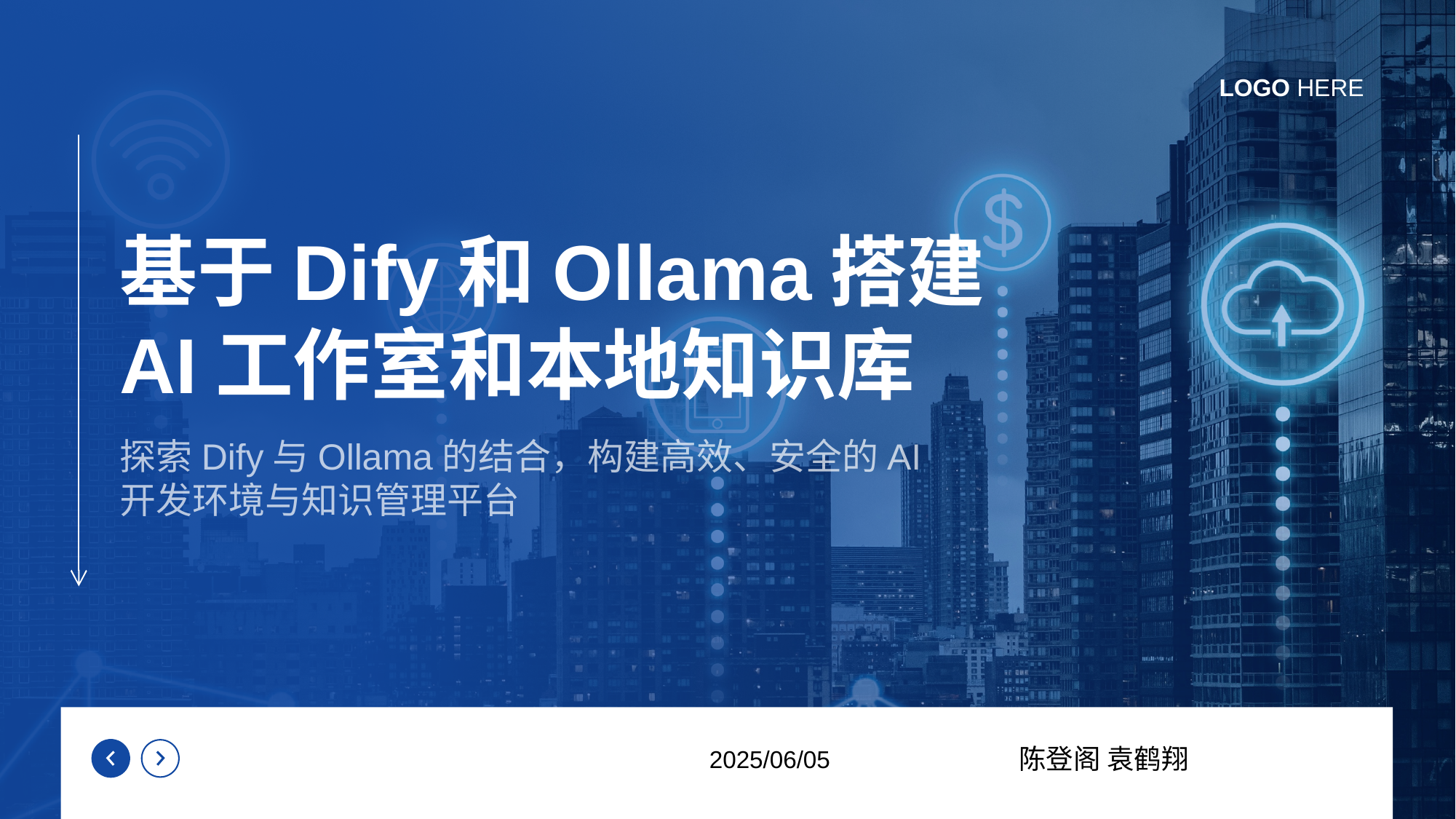

# 基于Dify和Ollama搭建AI工作室和本地知识库
探索Dify与Ollama的结合，构建高效、安全的AI开发环境与知识管理平台
2025/06/05
                       陈登阁 袁鹤翔